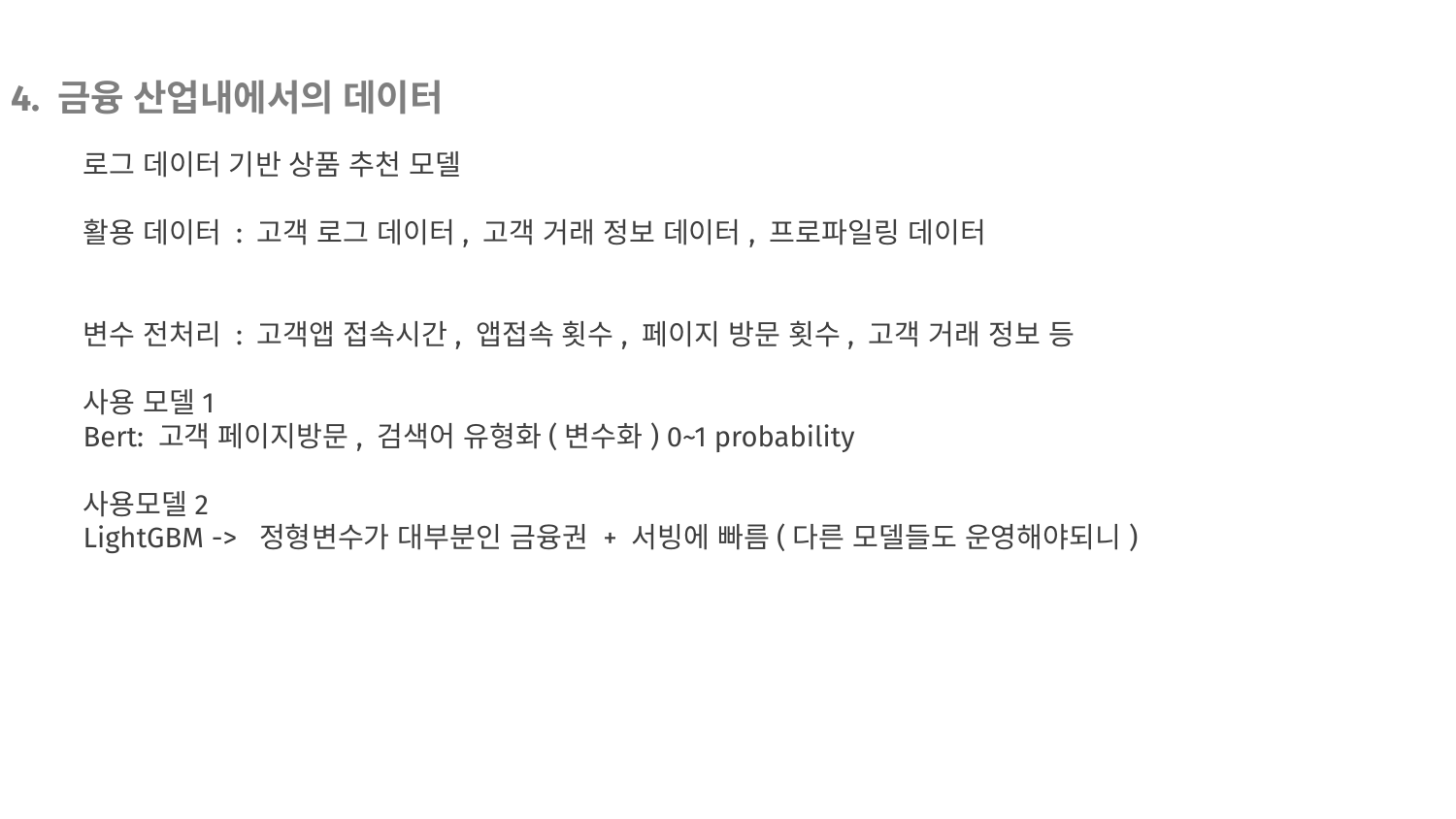

4. 금융 산업내에서의 데이터
로그 데이터 기반 상품 추천 모델

활용 데이터 : 고객 로그 데이터, 고객 거래 정보 데이터, 프로파일링 데이터

변수 전처리 : 고객앱 접속시간, 앱접속 횟수, 페이지 방문 횟수, 고객 거래 정보 등

사용 모델1
Bert: 고객 페이지방문, 검색어 유형화(변수화) 0~1 probability

사용모델2
LightGBM ->  정형변수가 대부분인 금융권 + 서빙에 빠름(다른 모델들도 운영해야되니)